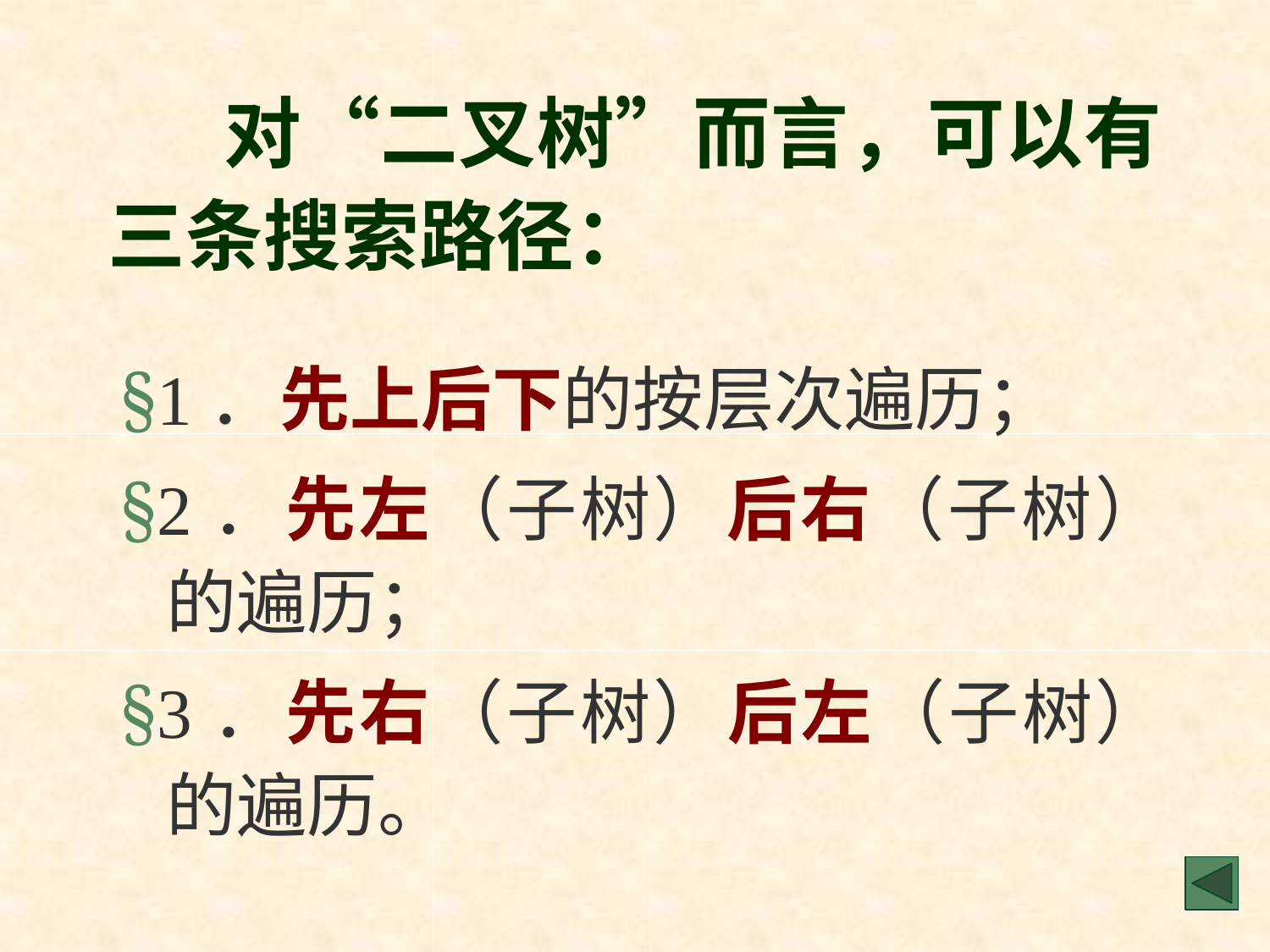

# 对“二叉树”而言，可以有 三条搜索路径：
§1．先上后下的按层次遍历；
§2．先左（子树）后右（子树） 的遍历；
§3．先右（子树）后左（子树） 的遍历。